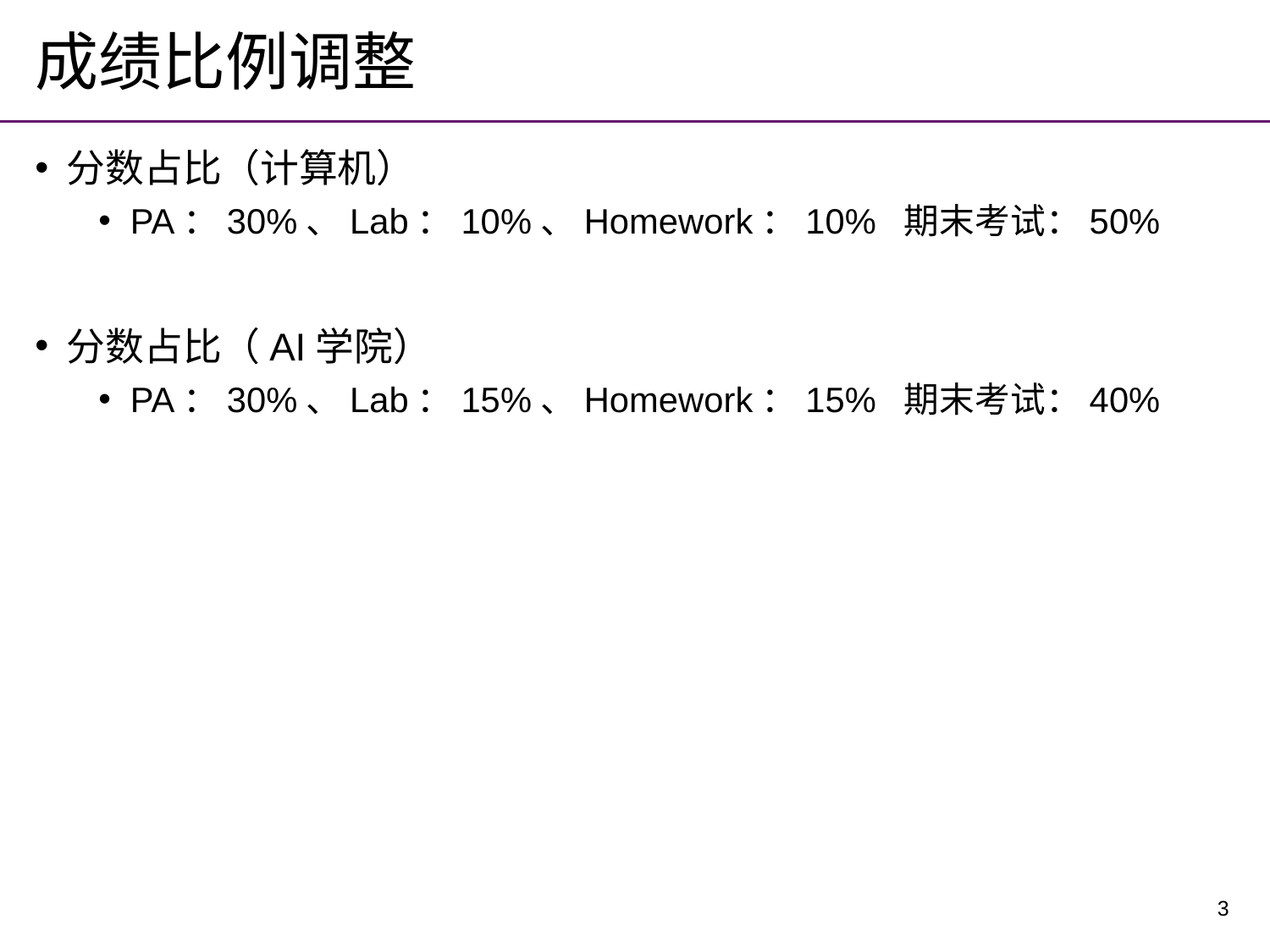

# 成绩比例调整
分数占比（计算机）
PA：30%、Lab：10%、Homework：10%  期末考试：50%

分数占比（AI学院）
PA：30%、Lab：15%、Homework：15%  期末考试：40%

3